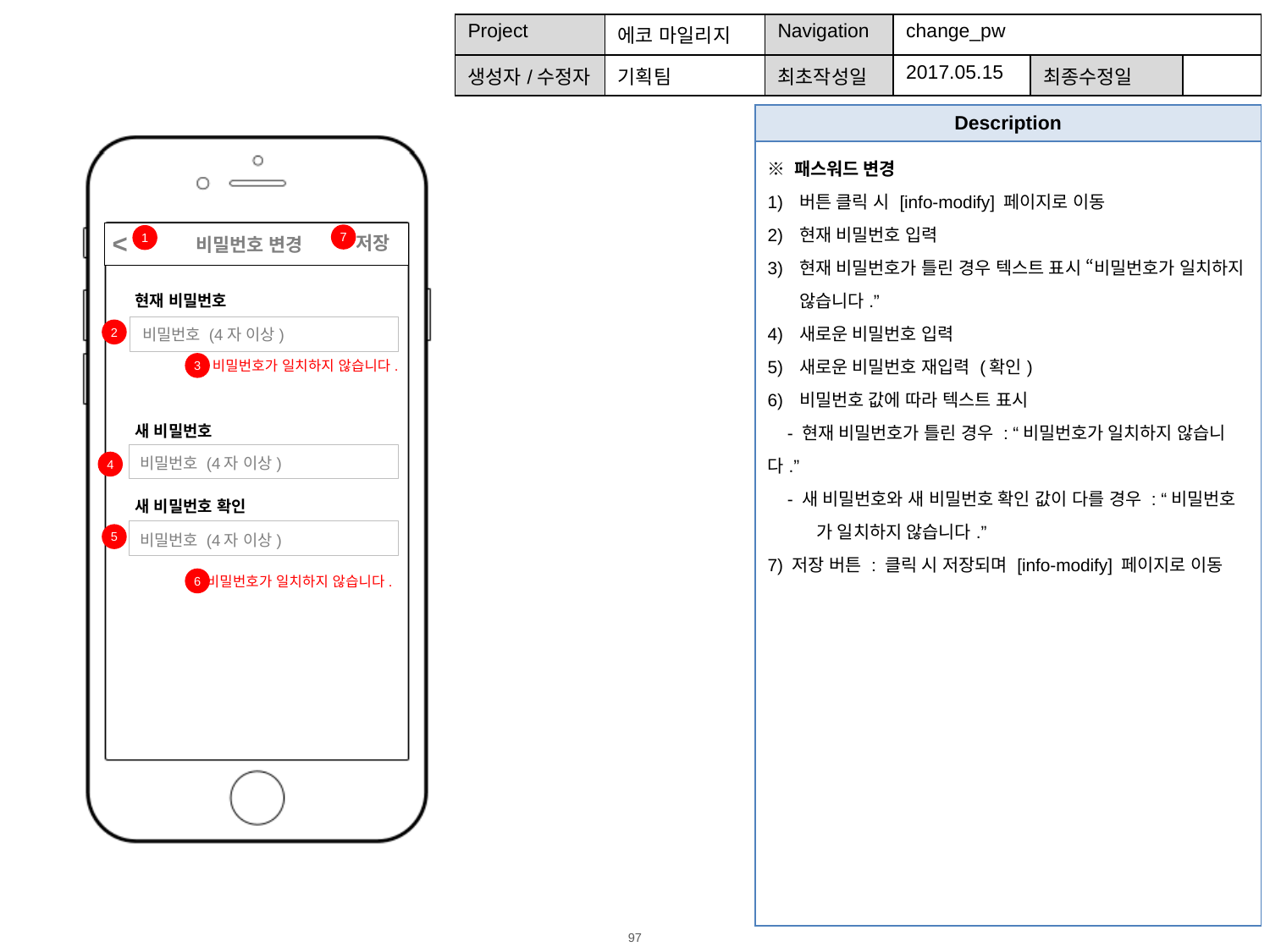

| Project | 에코 마일리지 | Navigation | change\_pw |  |  |
| --- | --- | --- | --- | --- | --- |
| 생성자/수정자 | 기획팀 | 최초작성일 | 2017.05.15 | 최종수정일 |  |
| Description |
| --- |
| ※ 패스워드 변경 버튼 클릭 시 [info-modify] 페이지로 이동 현재 비밀번호 입력 현재 비밀번호가 틀린 경우 텍스트 표시 “비밀번호가 일치하지 않습니다.” 새로운 비밀번호 입력 새로운 비밀번호 재입력 (확인) 비밀번호 값에 따라 텍스트 표시 - 현재 비밀번호가 틀린 경우 : “비밀번호가 일치하지 않습니다.” - 새 비밀번호와 새 비밀번호 확인 값이 다를 경우 : “비밀번호 가 일치하지 않습니다.” 7) 저장 버튼 : 클릭 시 저장되며 [info-modify] 페이지로 이동 |
<
               비밀번호 변경
7
1
저장
현재 비밀번호

비밀번호 (4자 이상)
2
3
비밀번호가 일치하지 않습니다.
새 비밀번호

비밀번호 (4자 이상)
4
새 비밀번호 확인

비밀번호 (4자 이상)
5
6
비밀번호가 일치하지 않습니다.